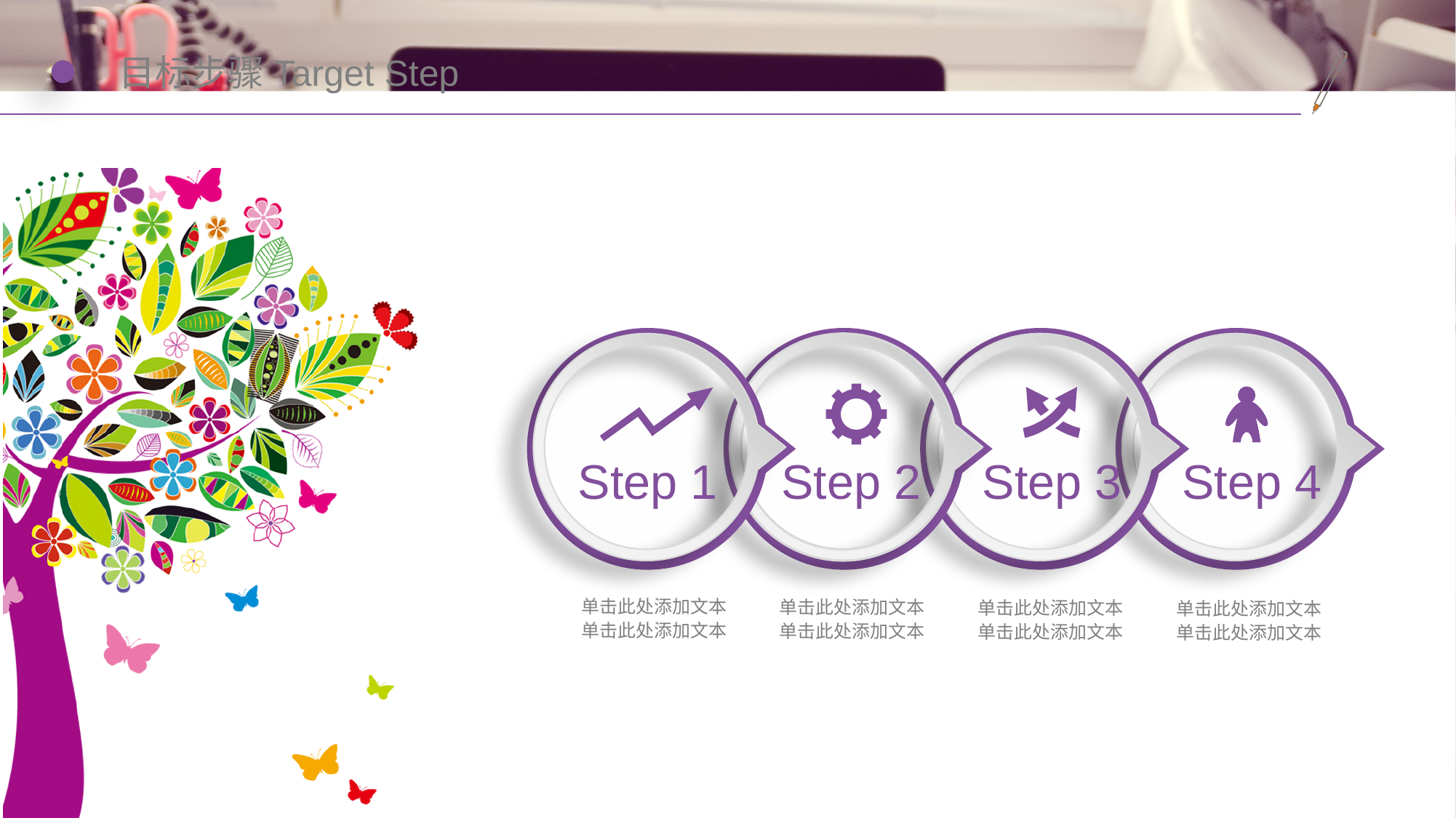

# 目标步骤Target Step

Step 1

Step 2

Step 3

Step 4
单击此处添加文本
单击此处添加文本
单击此处添加文本
单击此处添加文本
单击此处添加文本
单击此处添加文本
单击此处添加文本
单击此处添加文本